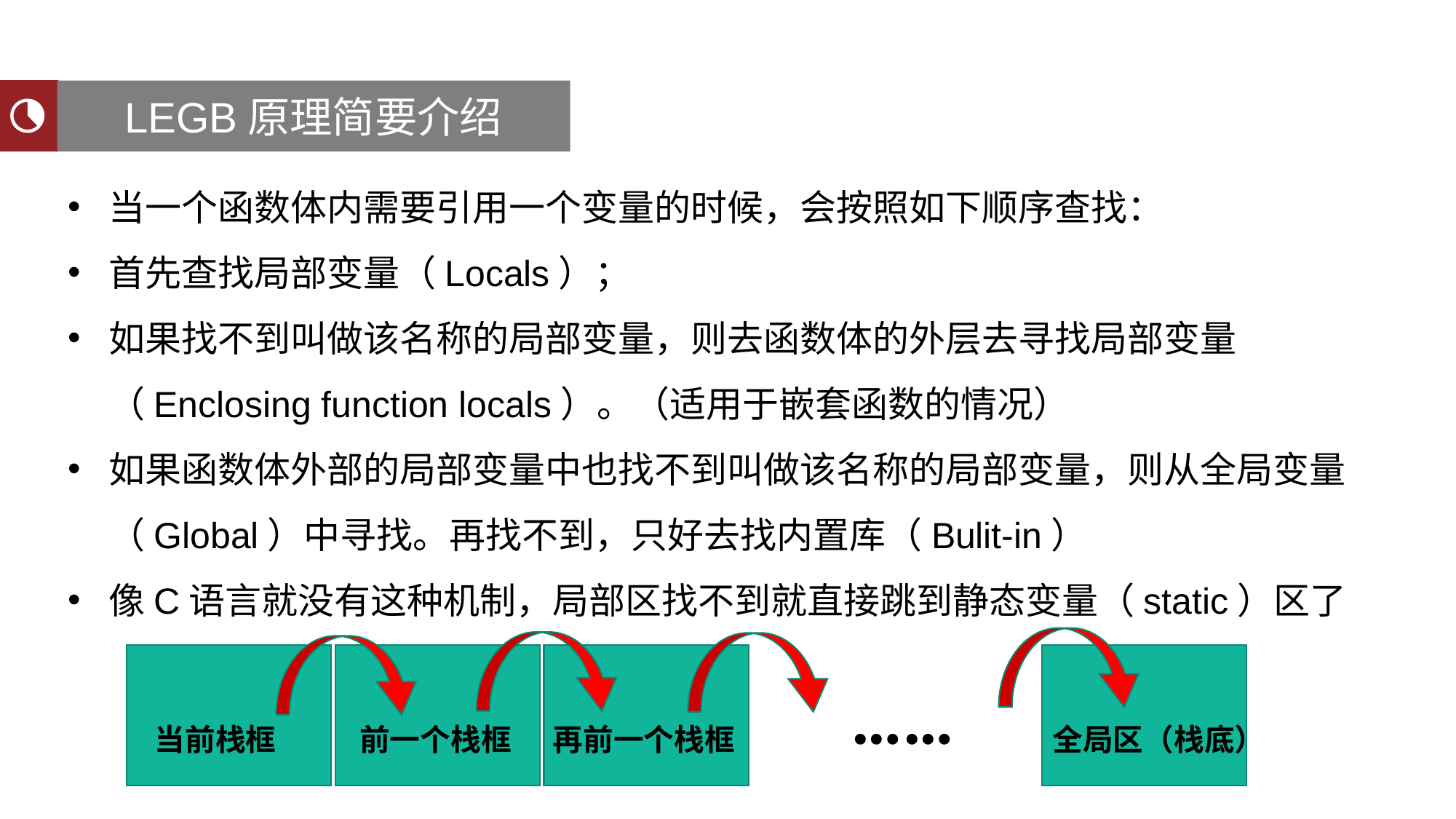

LEGB原理简要介绍

聚类分析
当一个函数体内需要引用一个变量的时候，会按照如下顺序查找：
首先查找局部变量（Locals）；
如果找不到叫做该名称的局部变量，则去函数体的外层去寻找局部变量（Enclosing function locals）。（适用于嵌套函数的情况）
如果函数体外部的局部变量中也找不到叫做该名称的局部变量，则从全局变量（Global）中寻找。再找不到，只好去找内置库（Bulit-in）
像C语言就没有这种机制，局部区找不到就直接跳到静态变量（static）区了

……
当前栈框
前一个栈框
再前一个栈框
全局区（栈底）